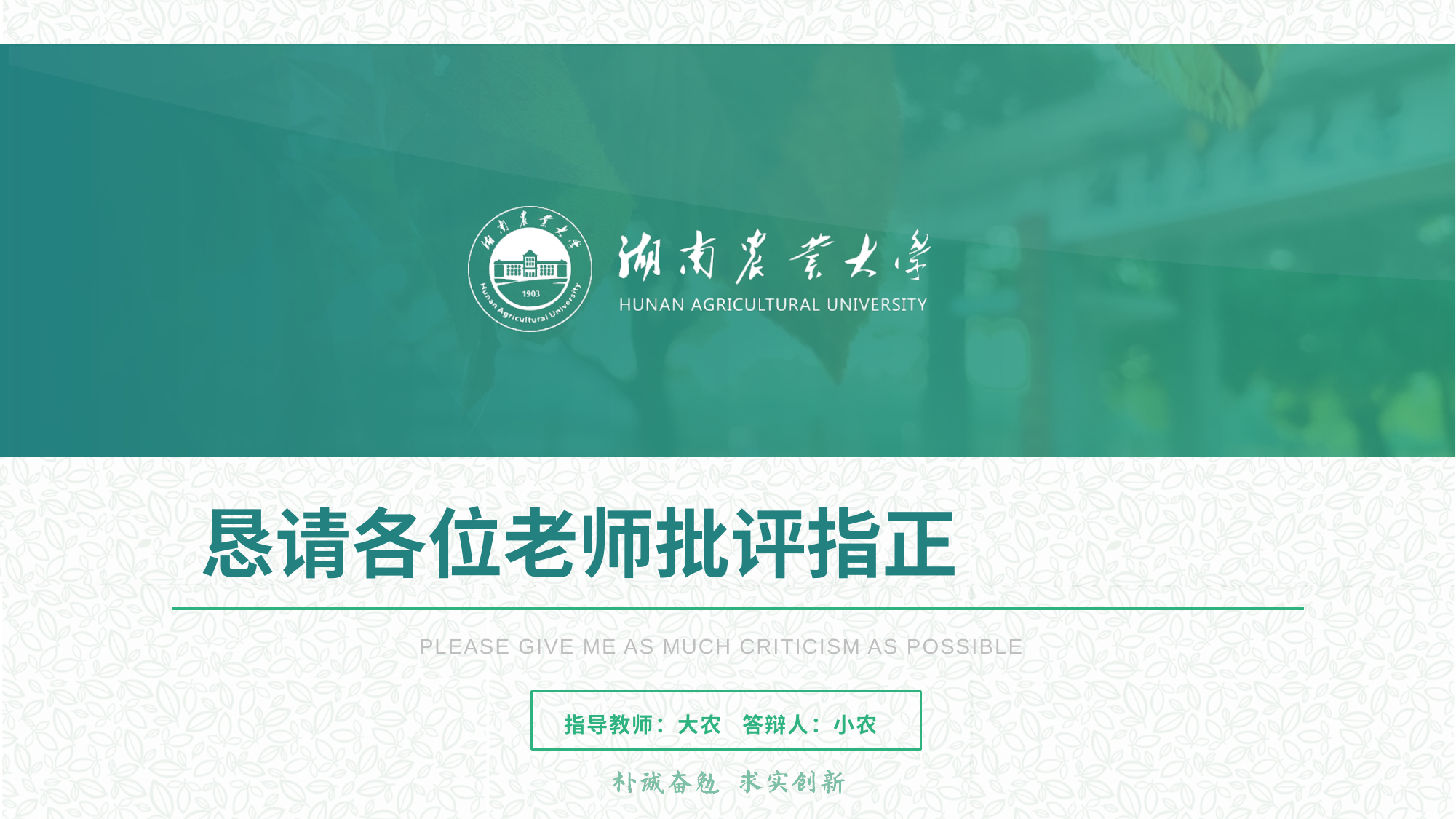

恳请各位老师批评指正
PLEASE GIVE ME AS MUCH CRITICISM AS POSSIBLE
指导教师：大农   答辩人：小农